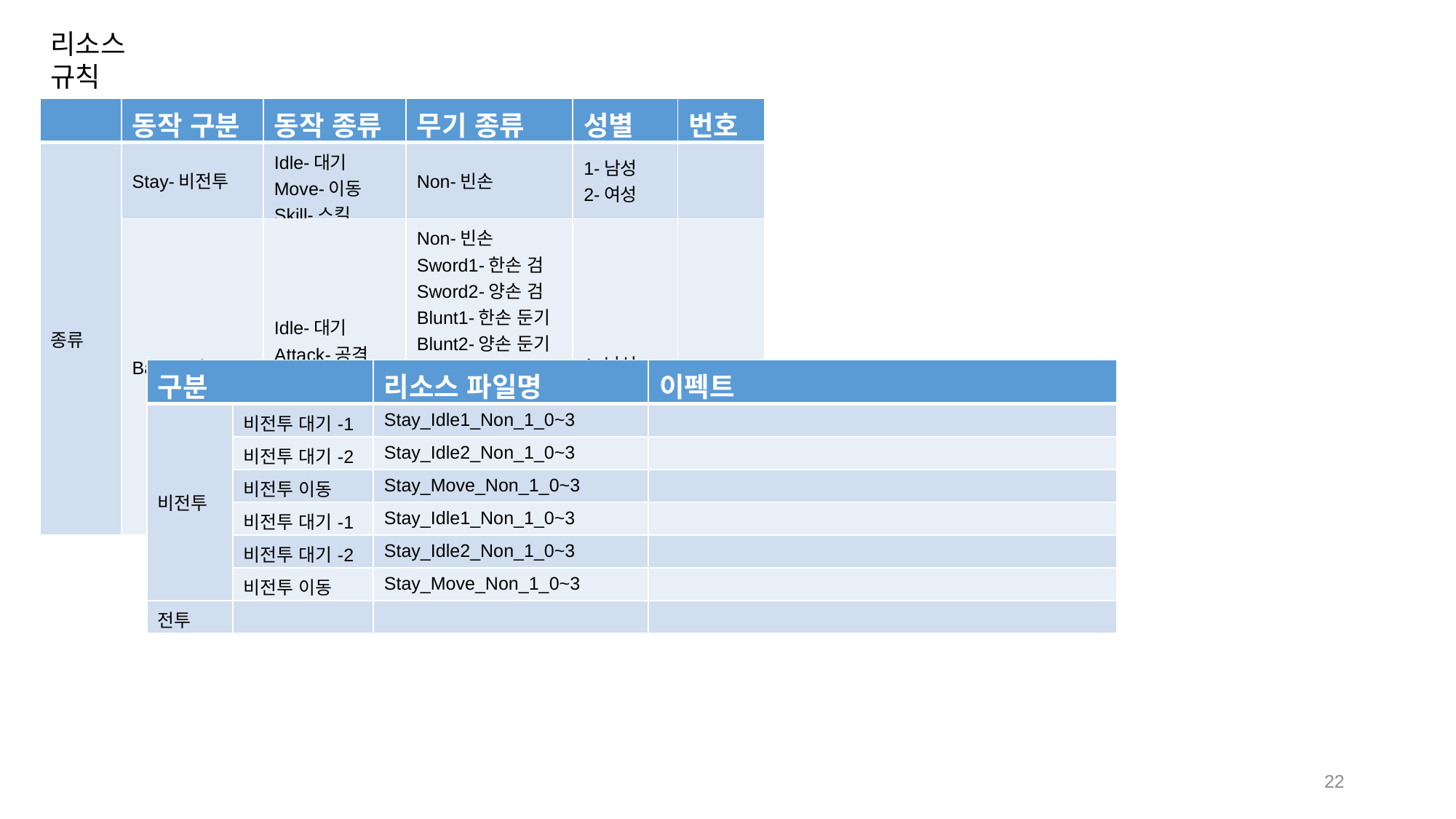

리소스
규칙
|  | 동작 구분 | 동작 종류 | 무기 종류 | 성별 | 번호 |
| --- | --- | --- | --- | --- | --- |
| 종류 | Stay-비전투 | Idle-대기 Move-이동 Skill-스킬 | Non-빈손 | 1-남성 2-여성 |  |
|  | Battle-전투 | Idle-대기 Attack-공격 Move-이동 Skill-스킬 | Non-빈손 Sword1-한손 검 Sword2-양손 검 Blunt1-한손 둔기 Blunt2-양손 둔기 Polearm1-봉 Polearm2-창 Fist1-철권 Fist2-절곤 Fist3-괴 Bow-활 Chakram-륜 Whip-편 Fan-부채 | 1-남성 2-여성 |  |
| 구분 | 구분 | 리소스 파일명 | 이펙트 |
| --- | --- | --- | --- |
| 비전투 | 비전투 대기-1 | Stay\_Idle1\_Non\_1\_0~3 |  |
|  | 비전투 대기-2 | Stay\_Idle2\_Non\_1\_0~3 |  |
|  | 비전투 이동 | Stay\_Move\_Non\_1\_0~3 |  |
|  | 비전투 대기-1 | Stay\_Idle1\_Non\_1\_0~3 |  |
|  | 비전투 대기-2 | Stay\_Idle2\_Non\_1\_0~3 |  |
|  | 비전투 이동 | Stay\_Move\_Non\_1\_0~3 |  |
| 전투 |  |  |  |
22